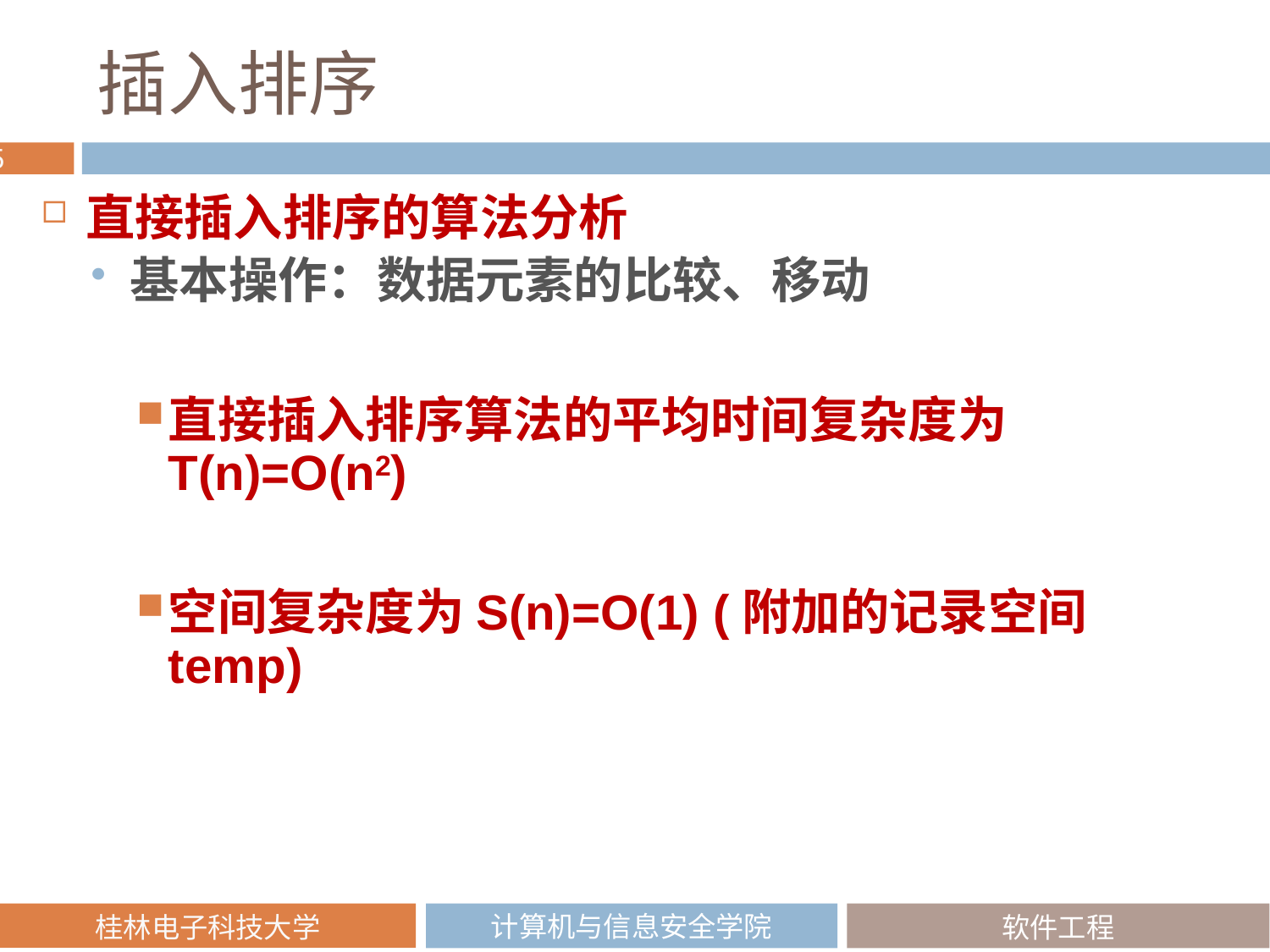

# 插入排序
直接插入排序的算法分析
基本操作：数据元素的比较、移动

直接插入排序算法的平均时间复杂度为T(n)=O(n2)

空间复杂度为S(n)=O(1) (附加的记录空间temp)